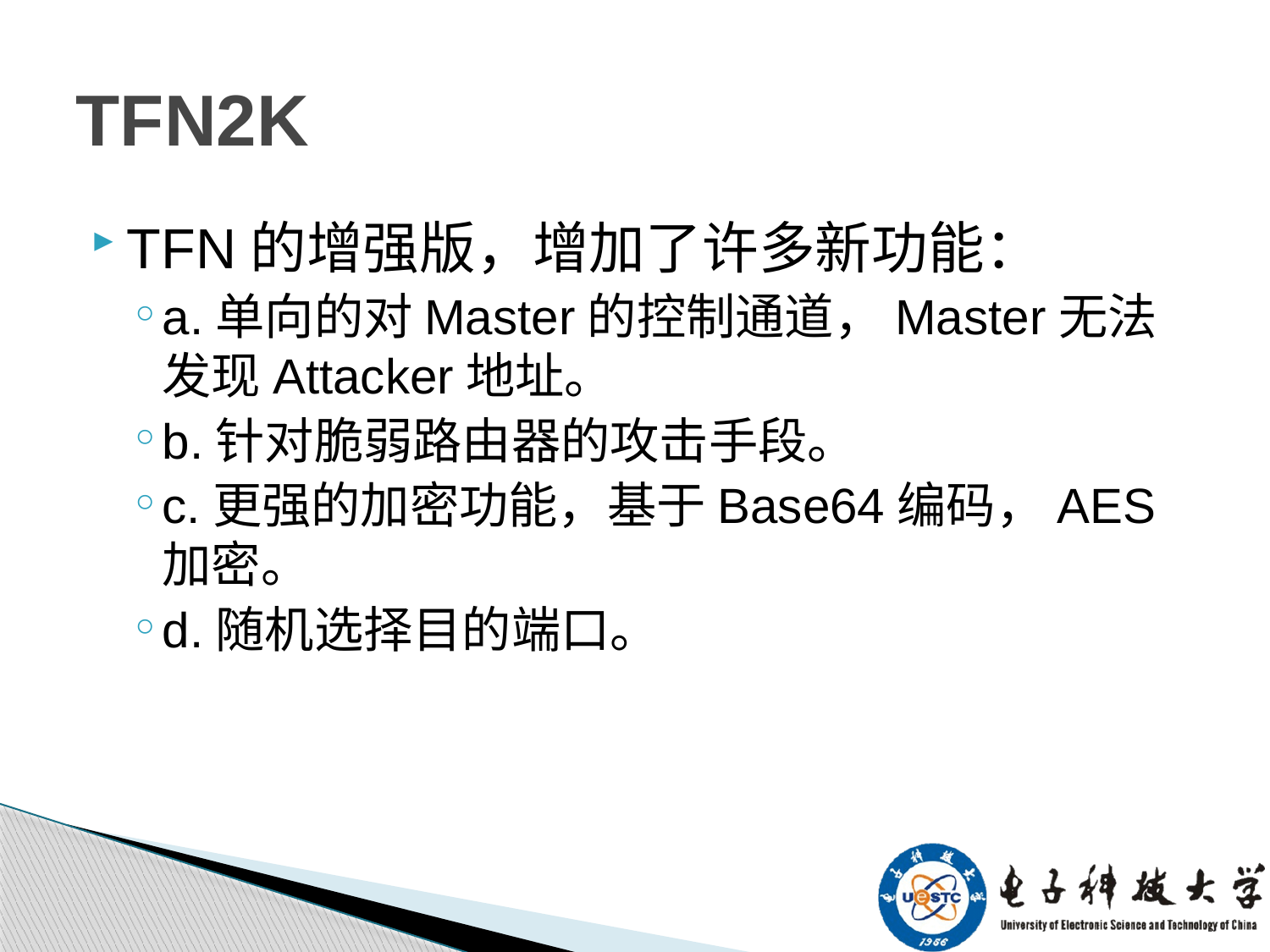

# TFN2K
TFN的增强版，增加了许多新功能：
a.单向的对Master的控制通道，Master无法发现Attacker地址。
b.针对脆弱路由器的攻击手段。
c.更强的加密功能，基于Base64编码，AES加密。
d.随机选择目的端口。